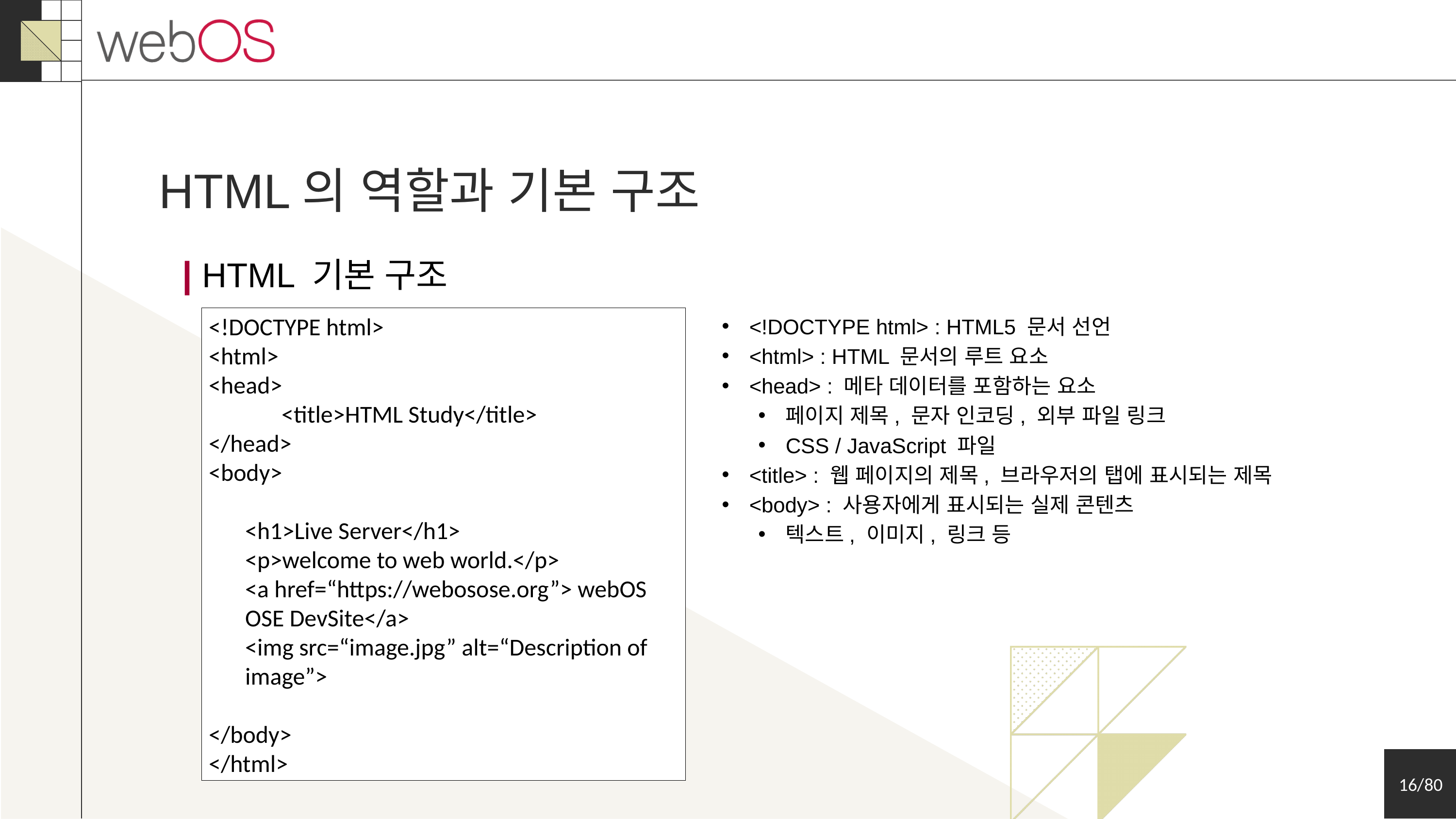

HTML의 역할과 기본 구조
| HTML 기본 구조
<!DOCTYPE html>
<html>
<head>
	<title>HTML Study</title>
</head>
<body>
<h1>Live Server</h1>
<p>welcome to web world.</p>
<a href=“https://webosose.org”> webOS OSE DevSite</a>
<img src=“image.jpg” alt=“Description of image”>
</body>
</html>
<!DOCTYPE html> : HTML5 문서 선언
<html> : HTML 문서의 루트 요소
<head> : 메타 데이터를 포함하는 요소
페이지 제목, 문자 인코딩, 외부 파일 링크
CSS / JavaScript 파일
<title> : 웹 페이지의 제목, 브라우저의 탭에 표시되는 제목
<body> : 사용자에게 표시되는 실제 콘텐츠
텍스트, 이미지, 링크 등

16/80